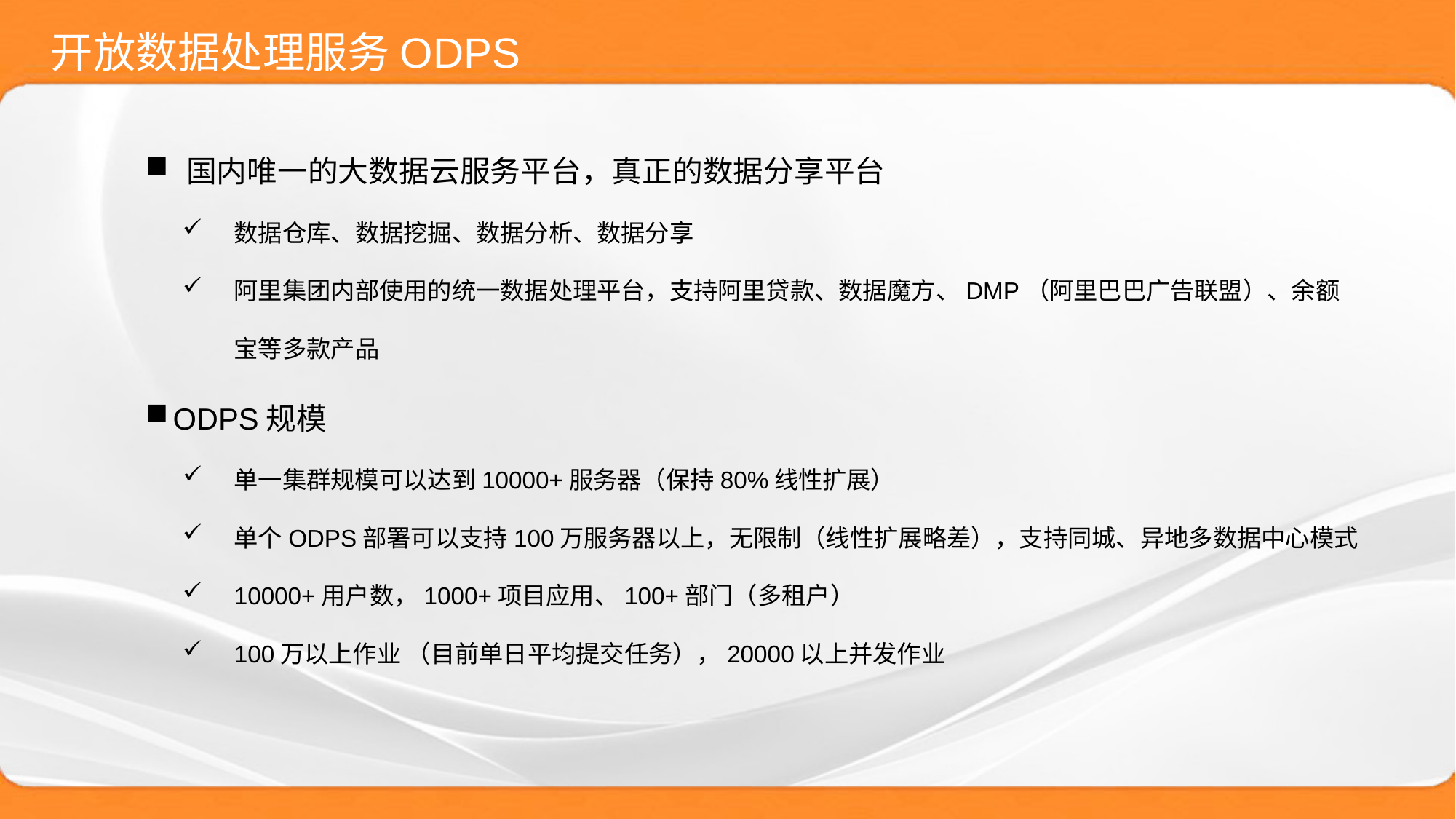

# 开放数据处理服务ODPS
国内唯一的大数据云服务平台，真正的数据分享平台
数据仓库、数据挖掘、数据分析、数据分享
阿里集团内部使用的统一数据处理平台，支持阿里贷款、数据魔方、DMP（阿里巴巴广告联盟）、余额宝等多款产品
ODPS规模
单一集群规模可以达到10000+服务器（保持80%线性扩展）
单个ODPS部署可以支持100万服务器以上，无限制（线性扩展略差），支持同城、异地多数据中心模式
10000+用户数，1000+项目应用、100+部门（多租户）
100万以上作业 （目前单日平均提交任务），20000以上并发作业